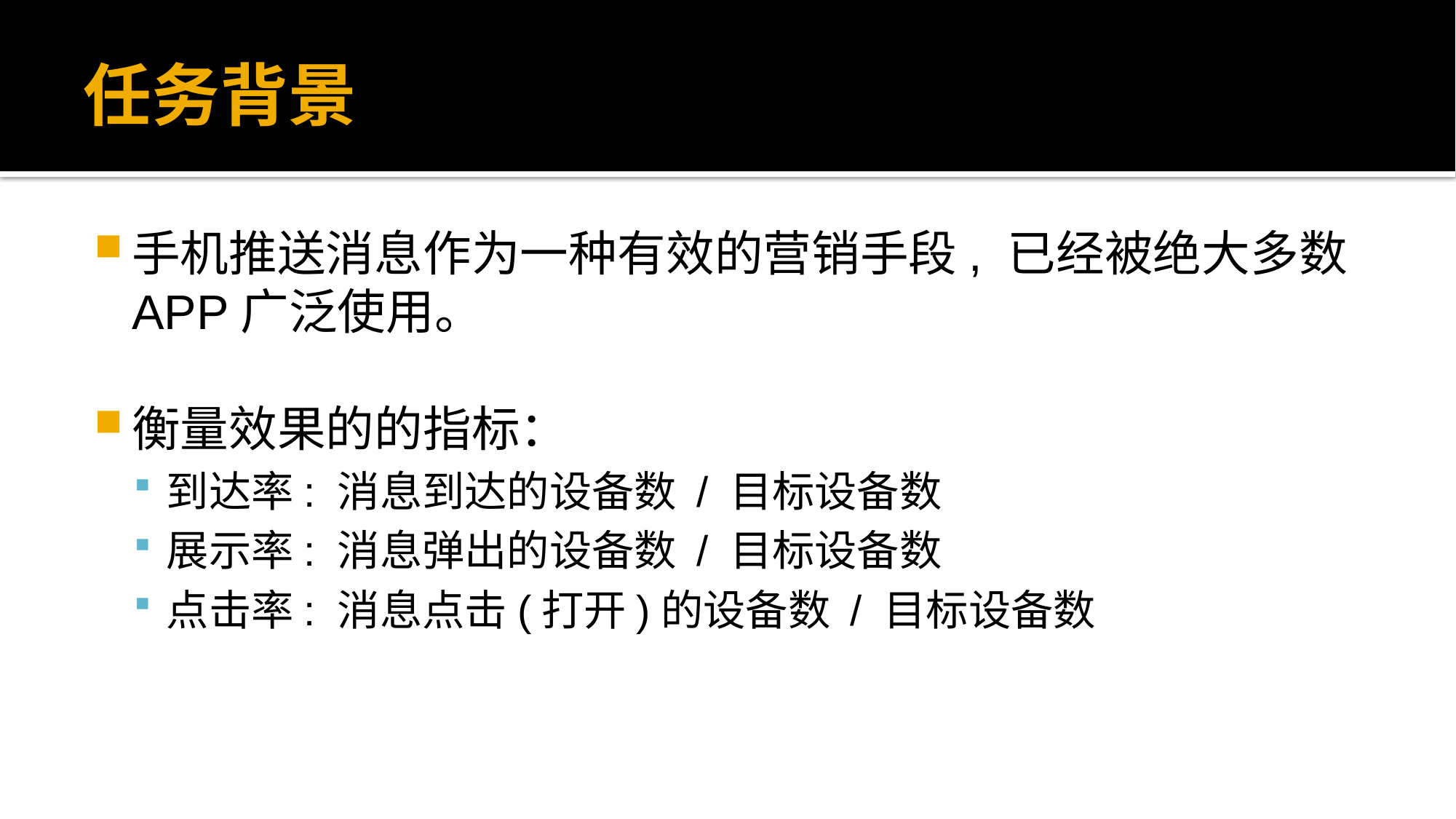

# 任务背景
手机推送消息作为一种有效的营销手段, 已经被绝大多数APP广泛使用。

衡量效果的的指标：
到达率: 消息到达的设备数 / 目标设备数
展示率: 消息弹出的设备数 / 目标设备数
点击率: 消息点击(打开)的设备数 / 目标设备数